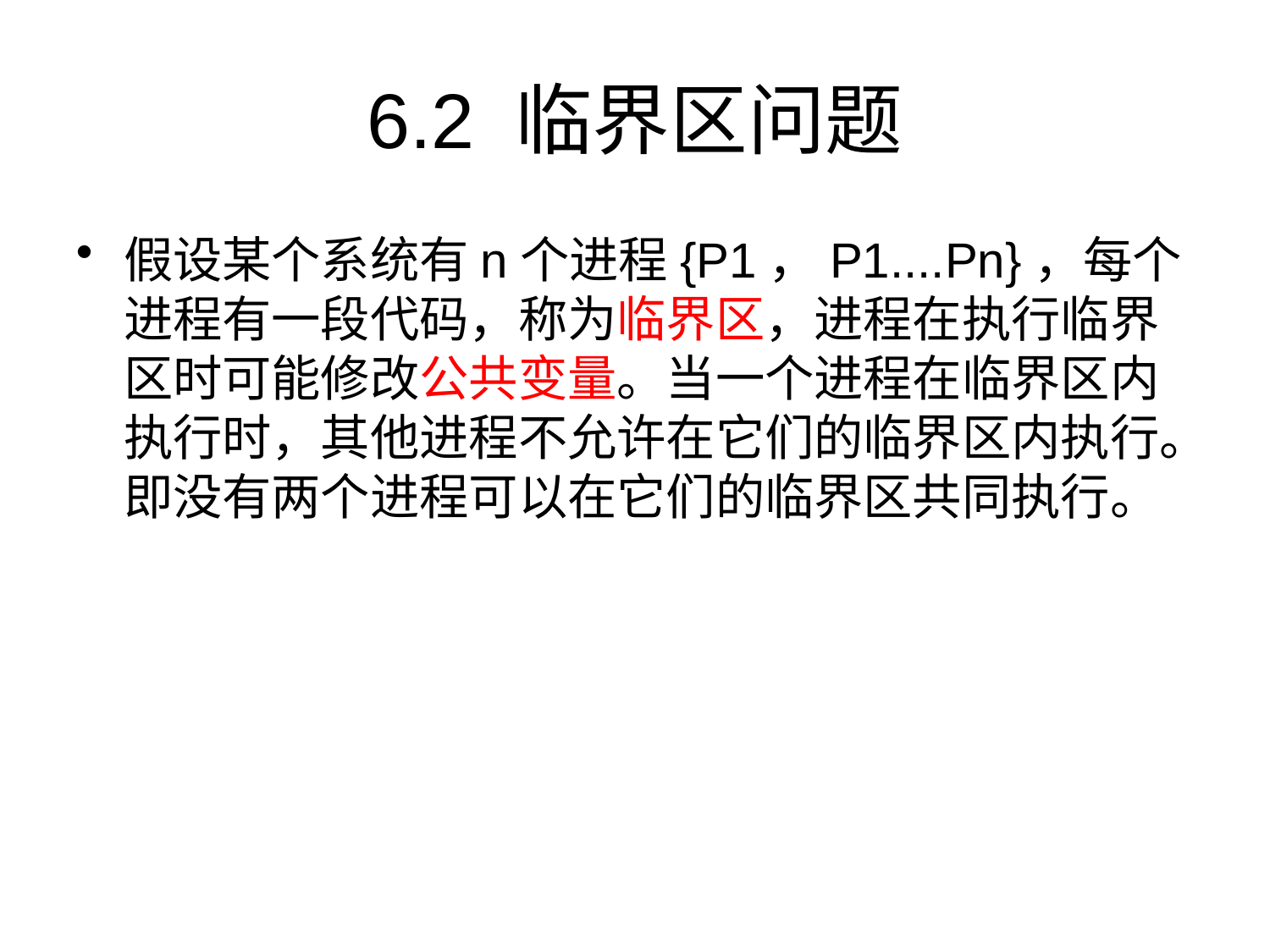

# 6.2 临界区问题
假设某个系统有n个进程{P1，P1....Pn}，每个进程有一段代码，称为临界区，进程在执行临界区时可能修改公共变量。当一个进程在临界区内执行时，其他进程不允许在它们的临界区内执行。即没有两个进程可以在它们的临界区共同执行。